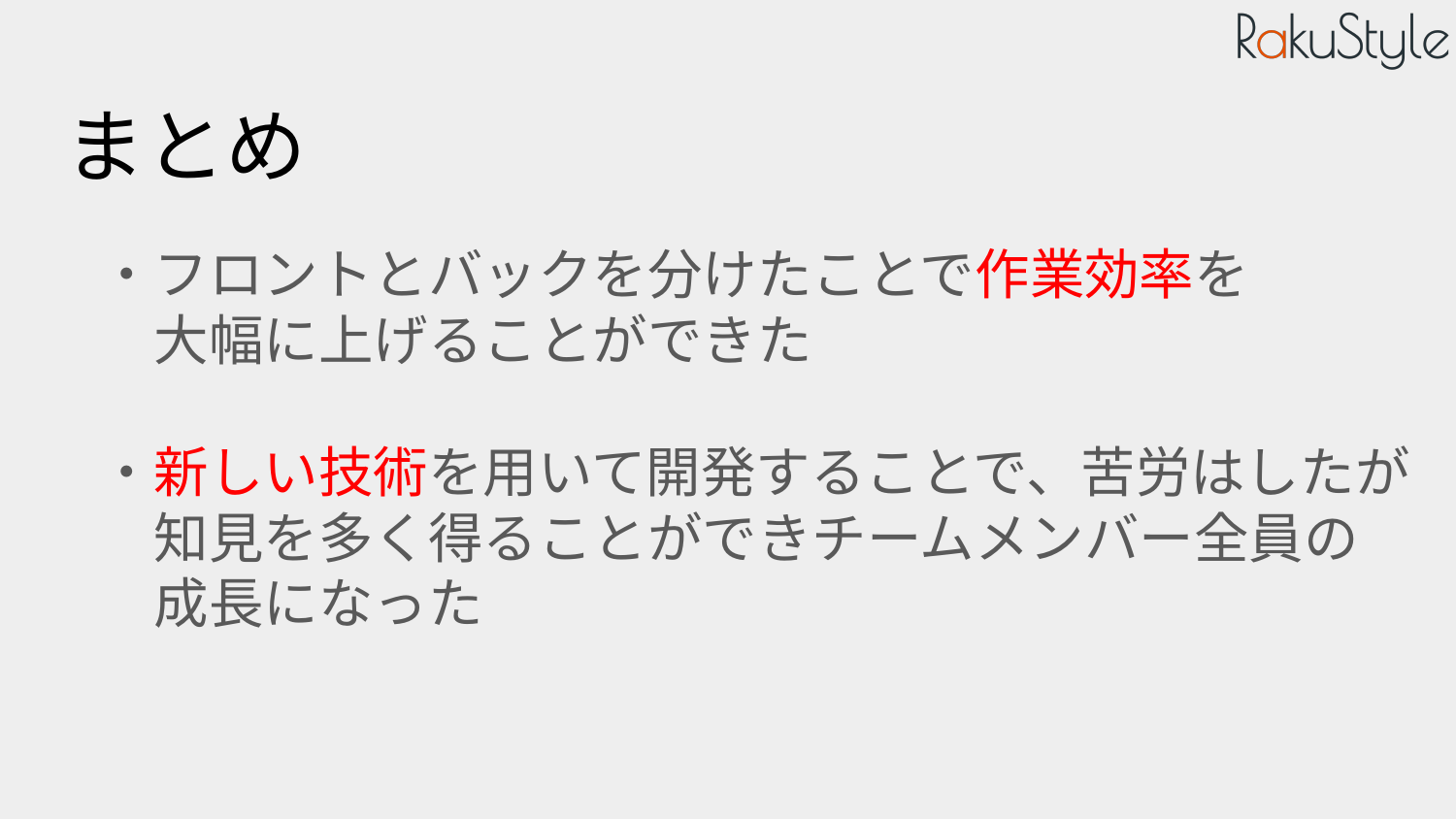

# まとめ
・フロントとバックを分けたことで作業効率を
　大幅に上げることができた

・新しい技術を用いて開発することで、苦労はしたが
　知見を多く得ることができチームメンバー全員の
　成長になった